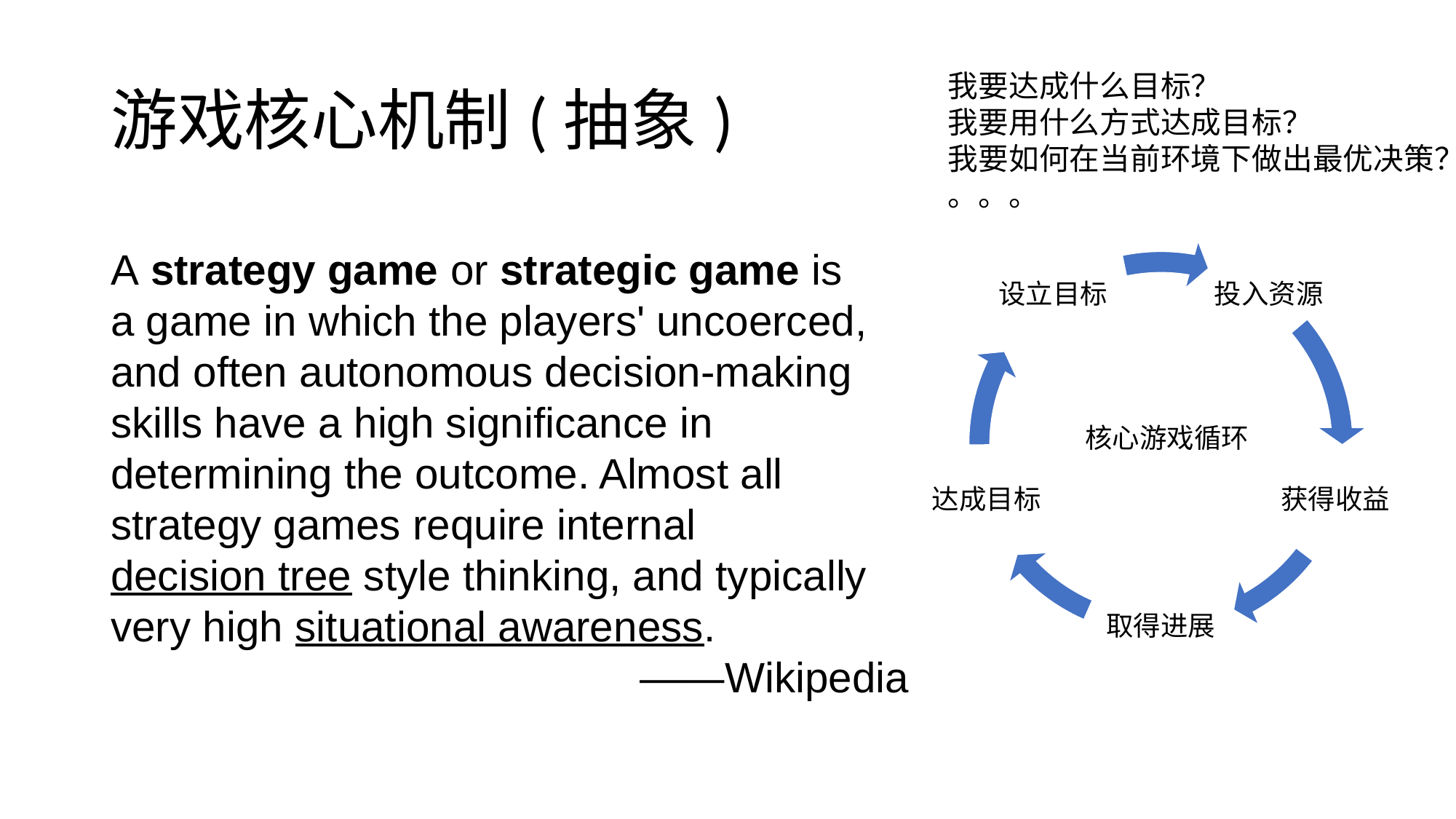

# 游戏核心机制(抽象)
我要达成什么目标？
我要用什么方式达成目标？
我要如何在当前环境下做出最优决策？
。。。

A strategy game or strategic game is a game in which the players' uncoerced, and often autonomous decision-making skills have a high significance in determining the outcome. Almost all strategy games require internal decision tree style thinking, and typically very high situational awareness.
——Wikipedia
投入资源
获得收益
取得进展
达成目标
设立目标
核心游戏循环